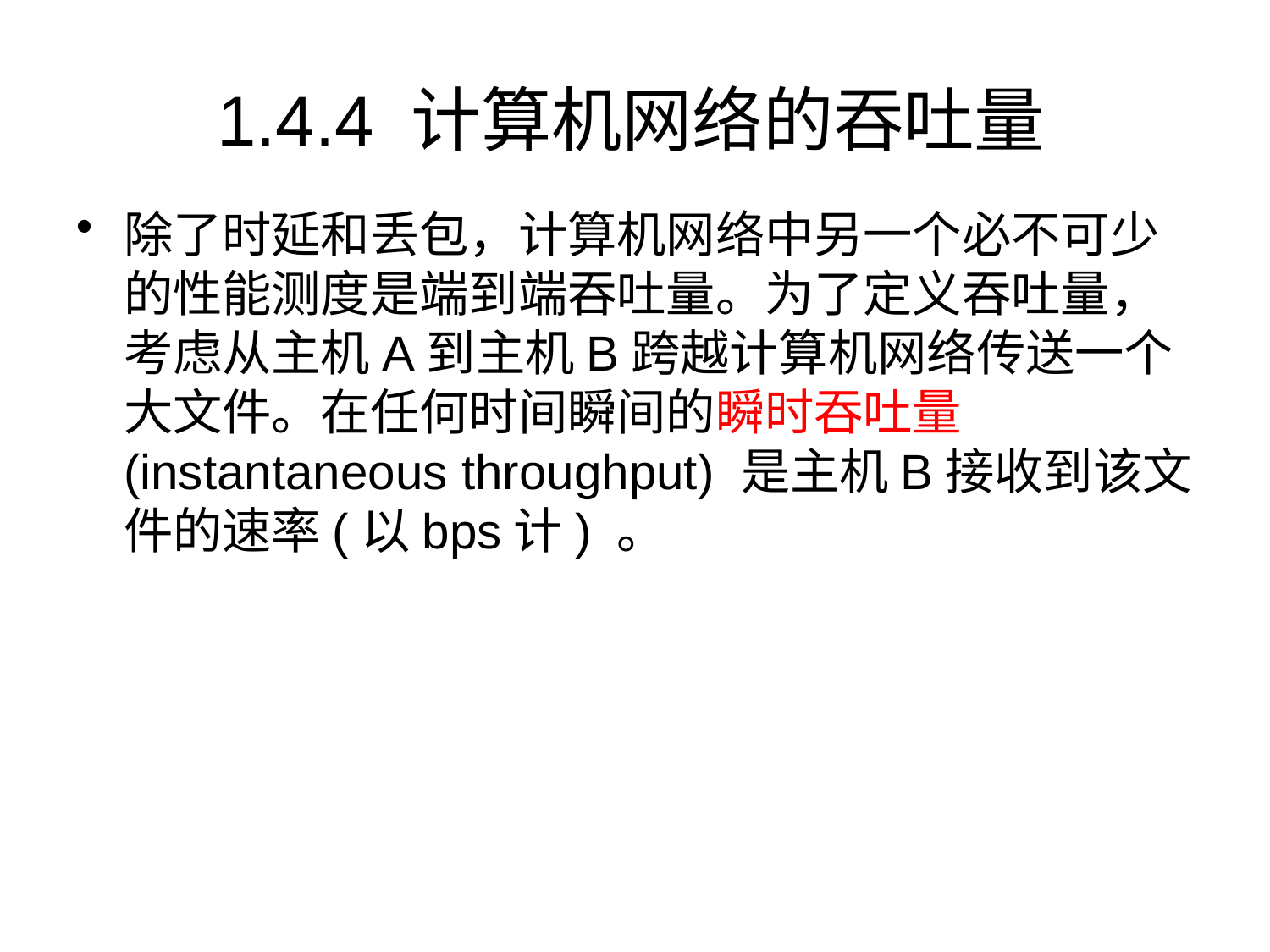

# 1.4.4 计算机网络的吞吐量
除了时延和丢包，计算机网络中另一个必不可少的性能测度是端到端吞吐量。为了定义吞吐量，考虑从主机A到主机B跨越计算机网络传送一个大文件。在任何时间瞬间的瞬时吞吐量(instantaneous throughput) 是主机B接收到该文件的速率(以bps计) 。